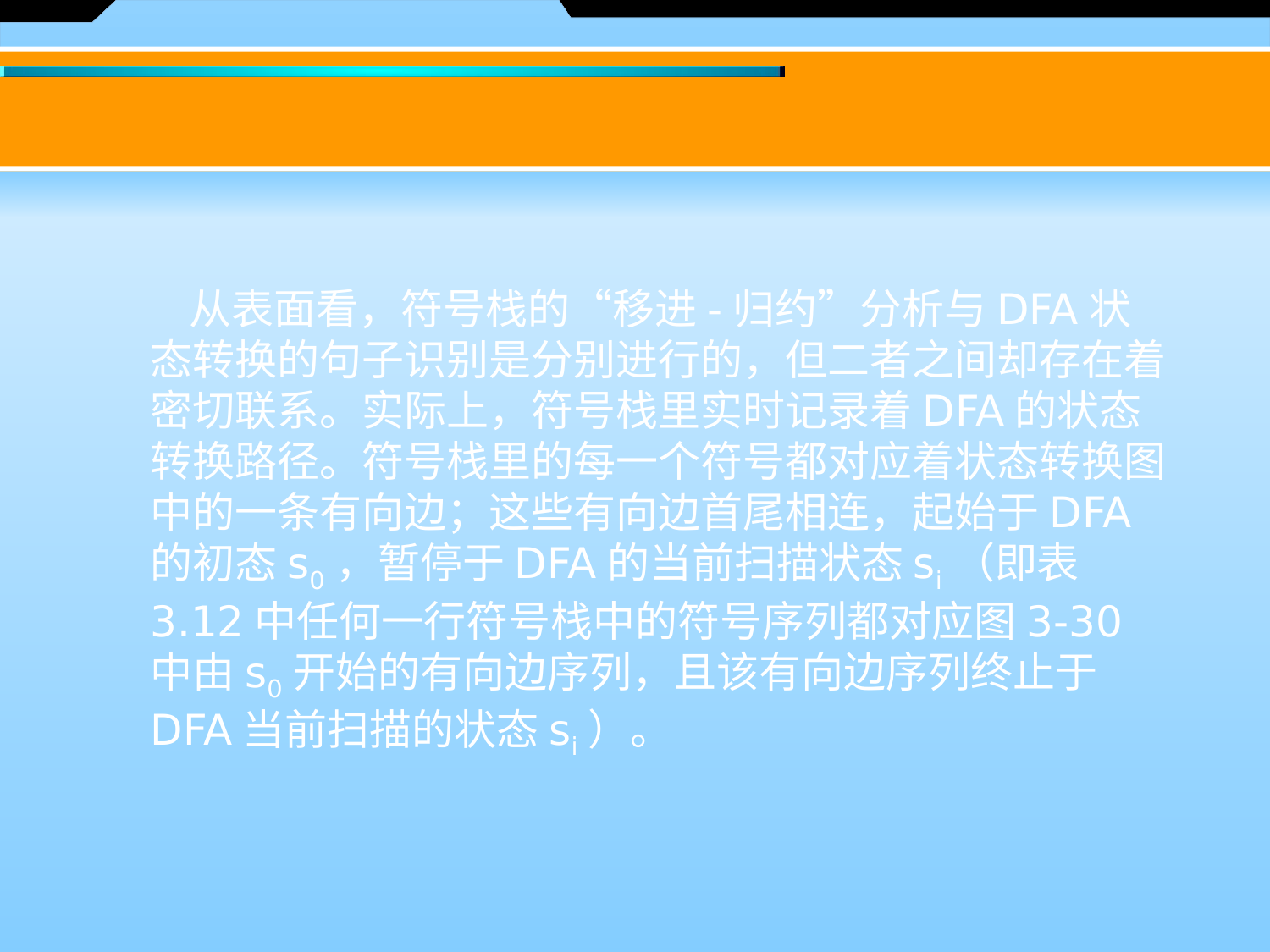

#
        从表面看，符号栈的“移进-归约”分析与DFA状态转换的句子识别是分别进行的，但二者之间却存在着密切联系。实际上，符号栈里实时记录着DFA的状态转换路径。符号栈里的每一个符号都对应着状态转换图中的一条有向边；这些有向边首尾相连，起始于DFA的初态s0，暂停于DFA的当前扫描状态si（即表3.12中任何一行符号栈中的符号序列都对应图3-30中由s0开始的有向边序列，且该有向边序列终止于DFA当前扫描的状态si）。